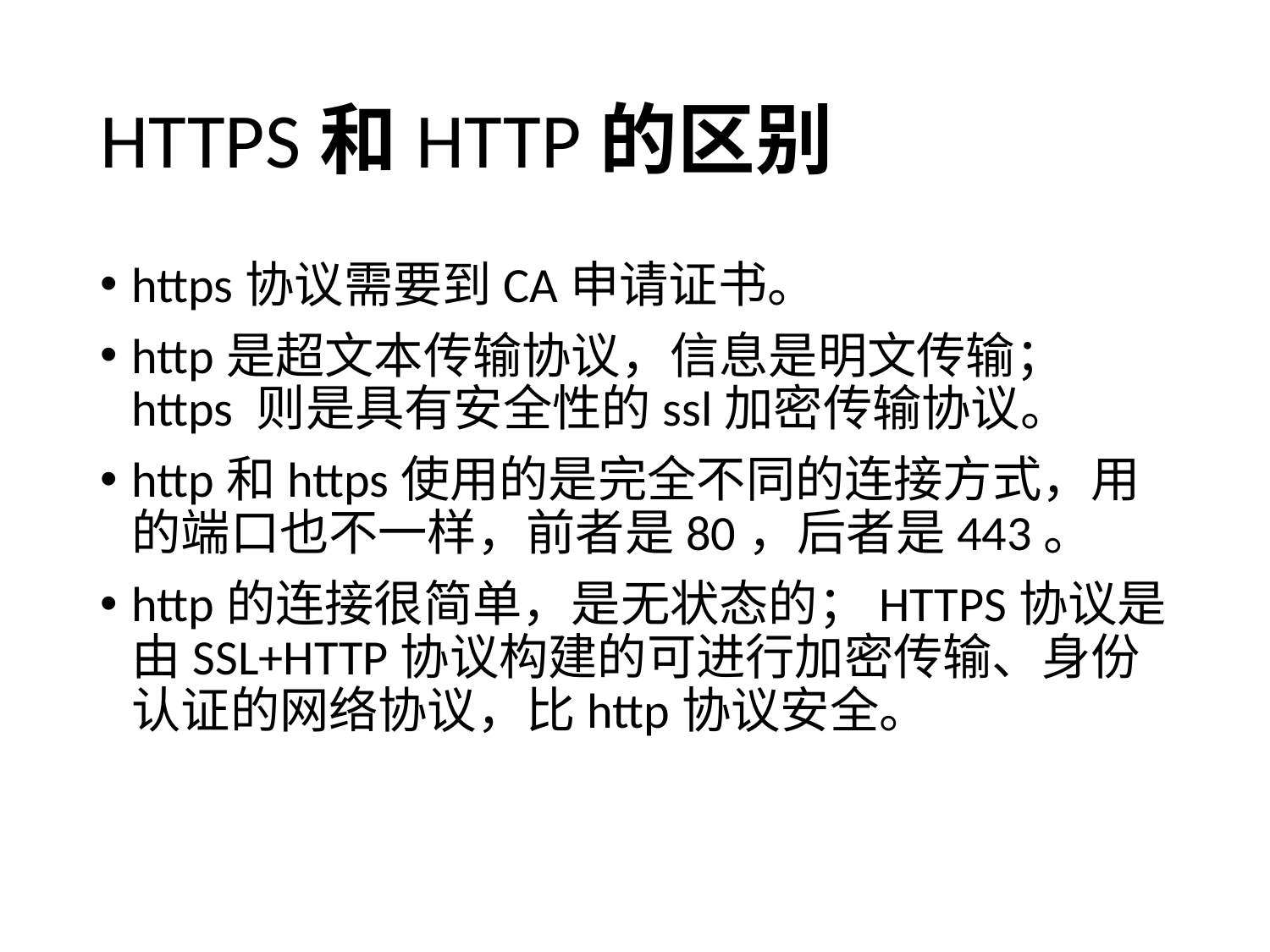

# HTTPS和HTTP的区别
https协议需要到CA申请证书。
http是超文本传输协议，信息是明文传输；https 则是具有安全性的ssl加密传输协议。
http和https使用的是完全不同的连接方式，用的端口也不一样，前者是80，后者是443。
http的连接很简单，是无状态的；HTTPS协议是由SSL+HTTP协议构建的可进行加密传输、身份认证的网络协议，比http协议安全。